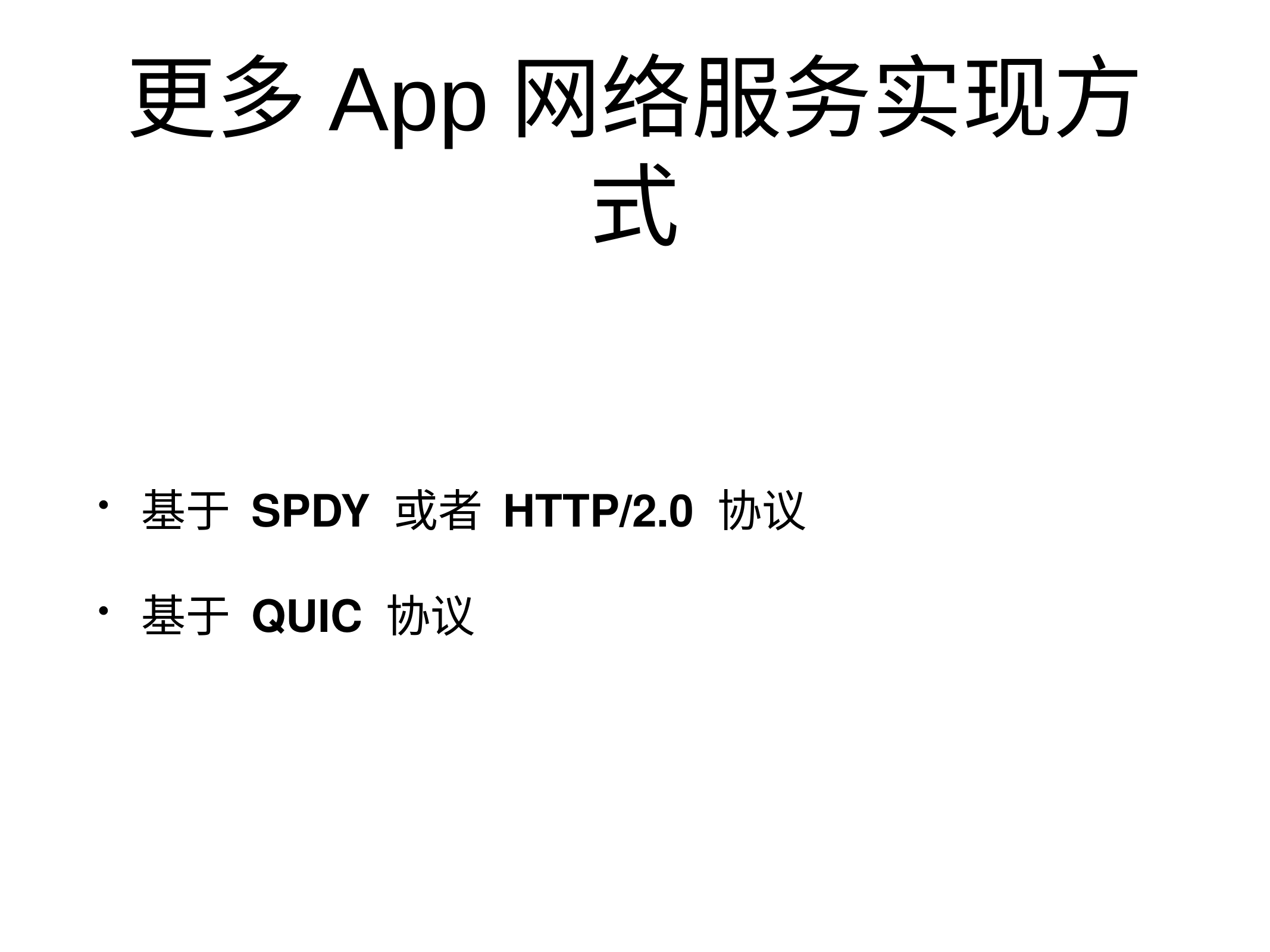

# 更多App网络服务实现方式
基于 SPDY 或者 HTTP/2.0 协议
基于 QUIC 协议